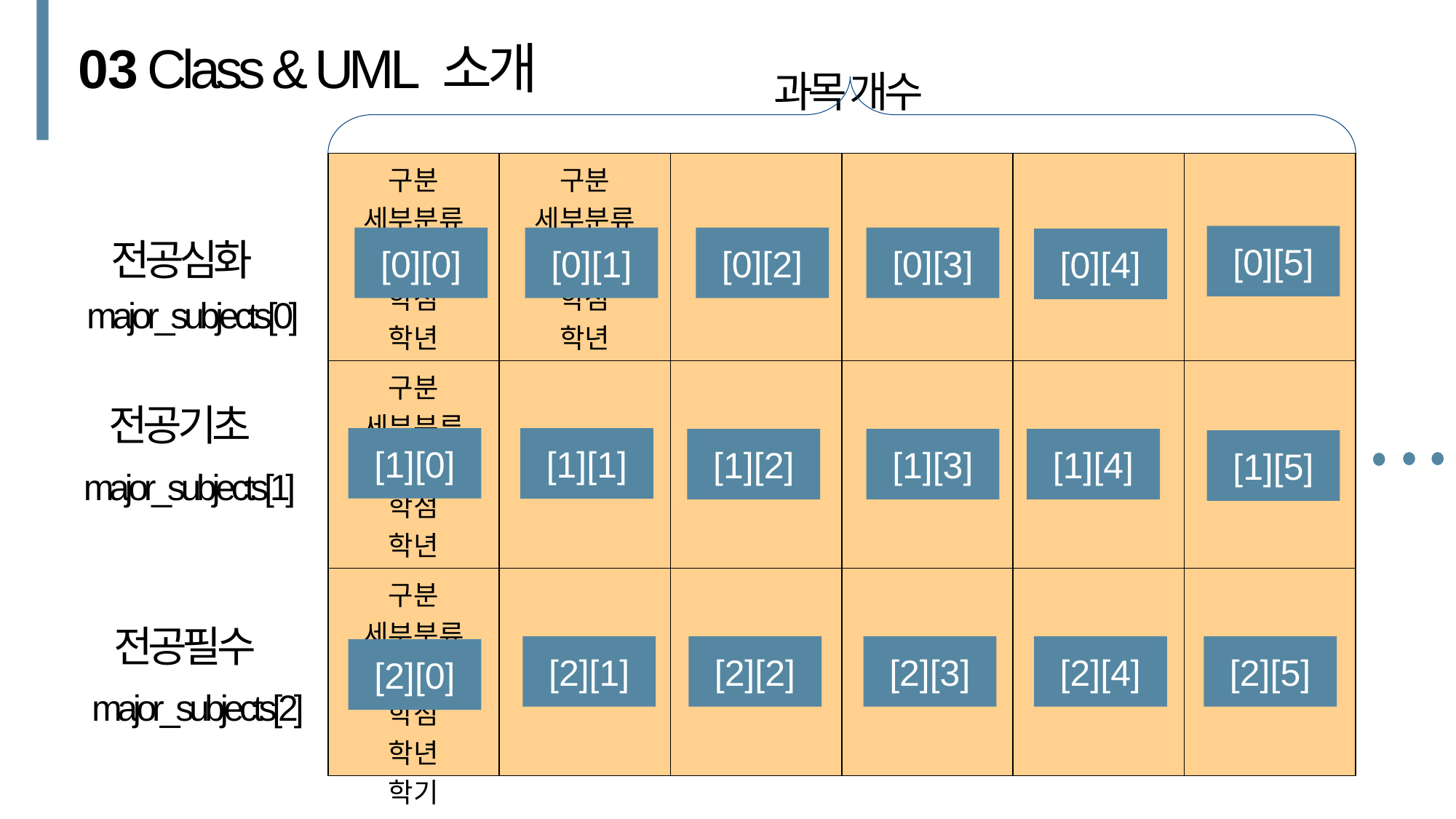

03
Class & UML 소개
과목 개수
| 구분 세부분류 과목명 학점 학년 학기 | 구분 세부분류 과목명 학점 학년 학기 |  |  |  |  |
| --- | --- | --- | --- | --- | --- |
| 구분 세부분류 과목명 학점 학년 학기 |  |  |  |  |  |
| 구분 세부분류 과목명 학점 학년 학기 |  |  |  |  |  |
[0][5]
[0][2]
[0][3]
[0][0]
[0][1]
전공심화
[0][4]
major_subjects[0]
전공기초
[1][0]
[1][1]
[1][2]
[1][3]
[1][4]
[1][5]

major_subjects[1]
전공필수
[2][1]
[2][2]
[2][3]
[2][4]
[2][5]
[2][0]
major_subjects[2]